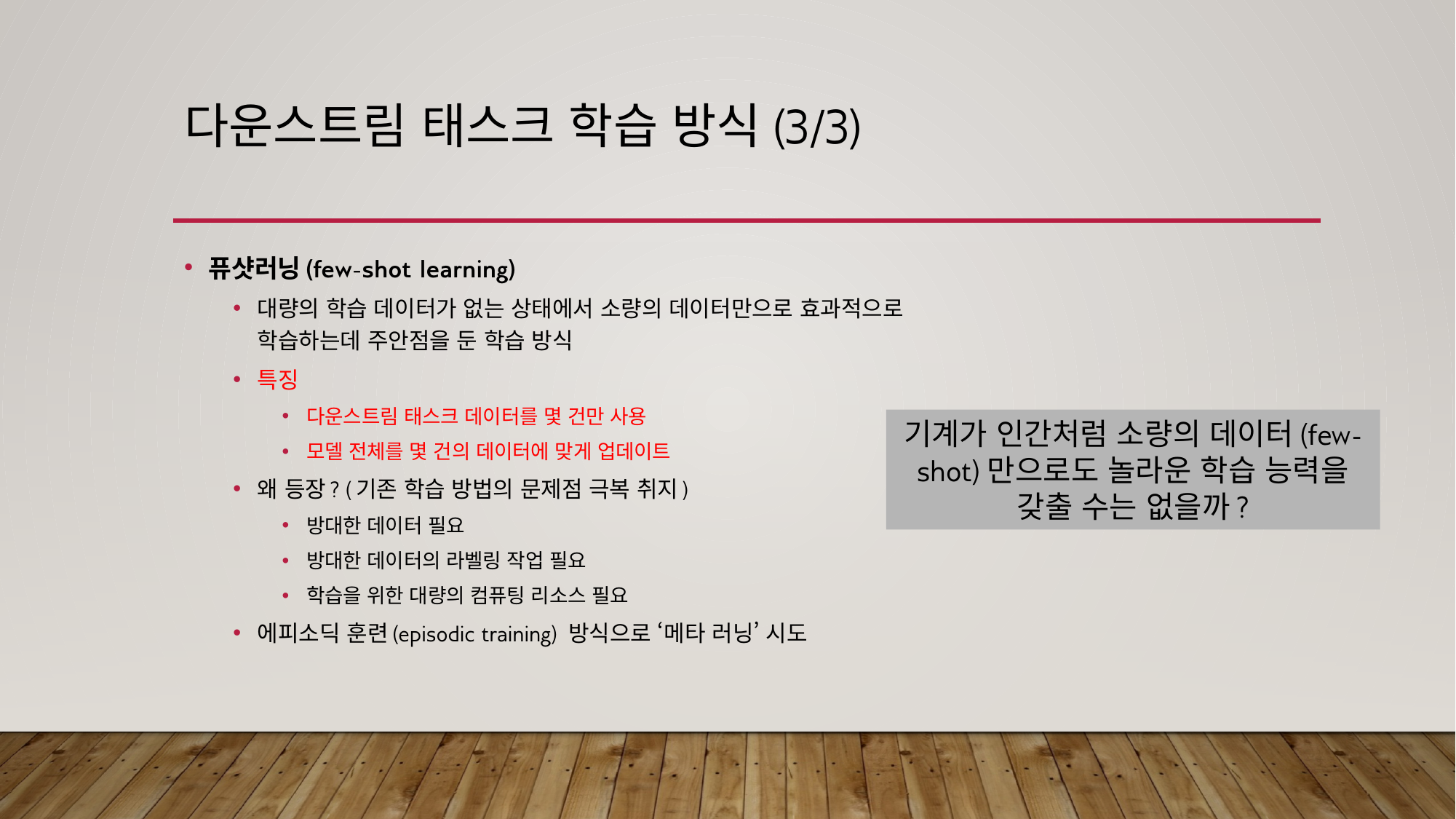

# 다운스트림 태스크 학습 방식(3/3)
퓨샷러닝(few-shot learning)
대량의 학습 데이터가 없는 상태에서 소량의 데이터만으로 효과적으로 학습하는데 주안점을 둔 학습 방식
특징
다운스트림 태스크 데이터를 몇 건만 사용
모델 전체를 몇 건의 데이터에 맞게 업데이트
왜 등장? (기존 학습 방법의 문제점 극복 취지)
방대한 데이터 필요
방대한 데이터의 라벨링 작업 필요
학습을 위한 대량의 컴퓨팅 리소스 필요
에피소딕 훈련(episodic training) 방식으로 ‘메타 러닝’ 시도
기계가 인간처럼 소량의 데이터(few-shot)만으로도 놀라운 학습 능력을 갖출 수는 없을까?